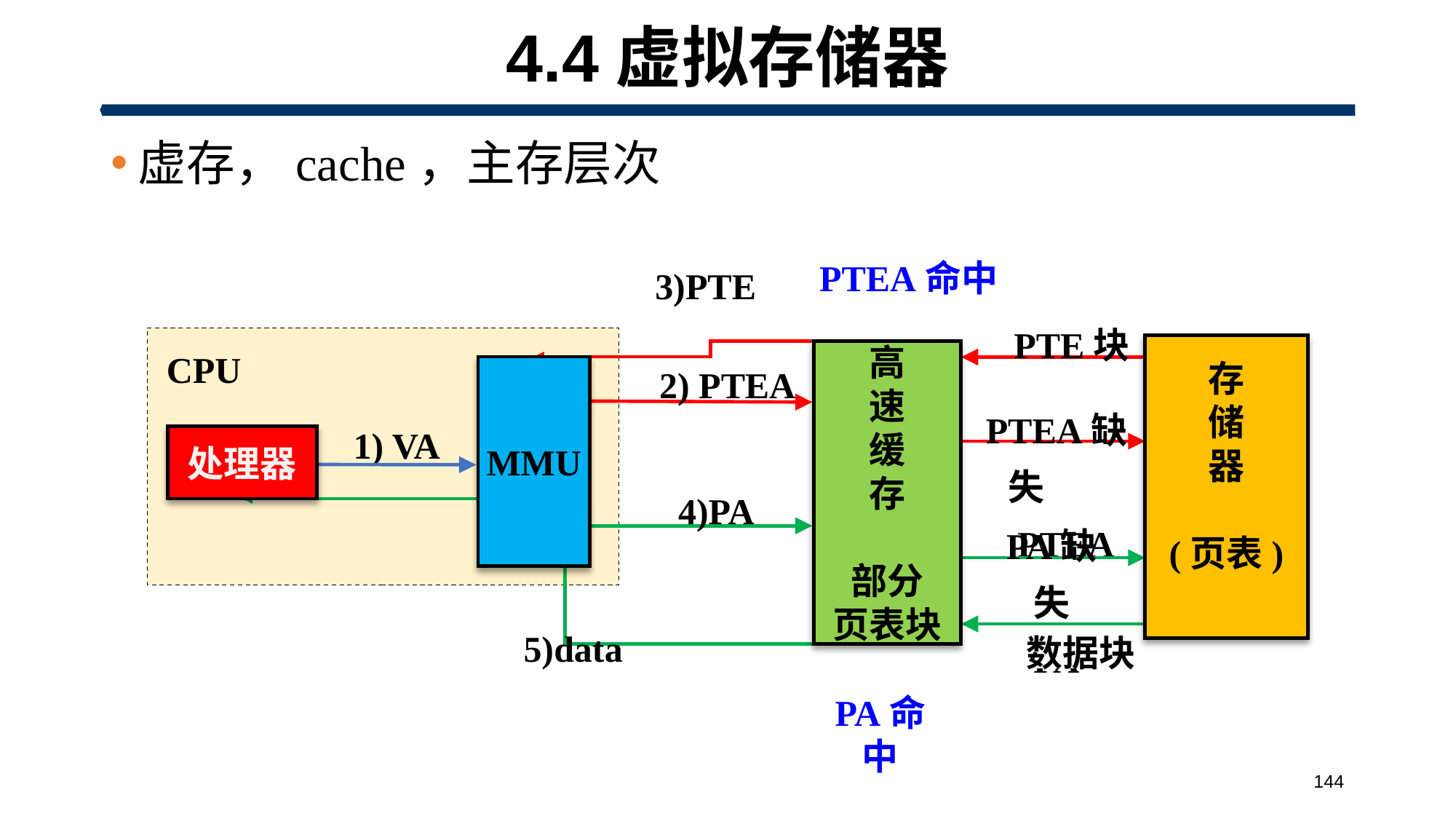

# 4.4虚拟存储器
虚存，cache，主存层次

PTEA命中
3)PTE
PTE块

存
储
器

(页表)

高
速
缓
存

部分
页表块

CPU
MMU
2) PTEA
    PTEA缺失
      PTEA
1) VA
处理器
4)PA
5)data
PA命中
PA缺失
 PA
数据块
144